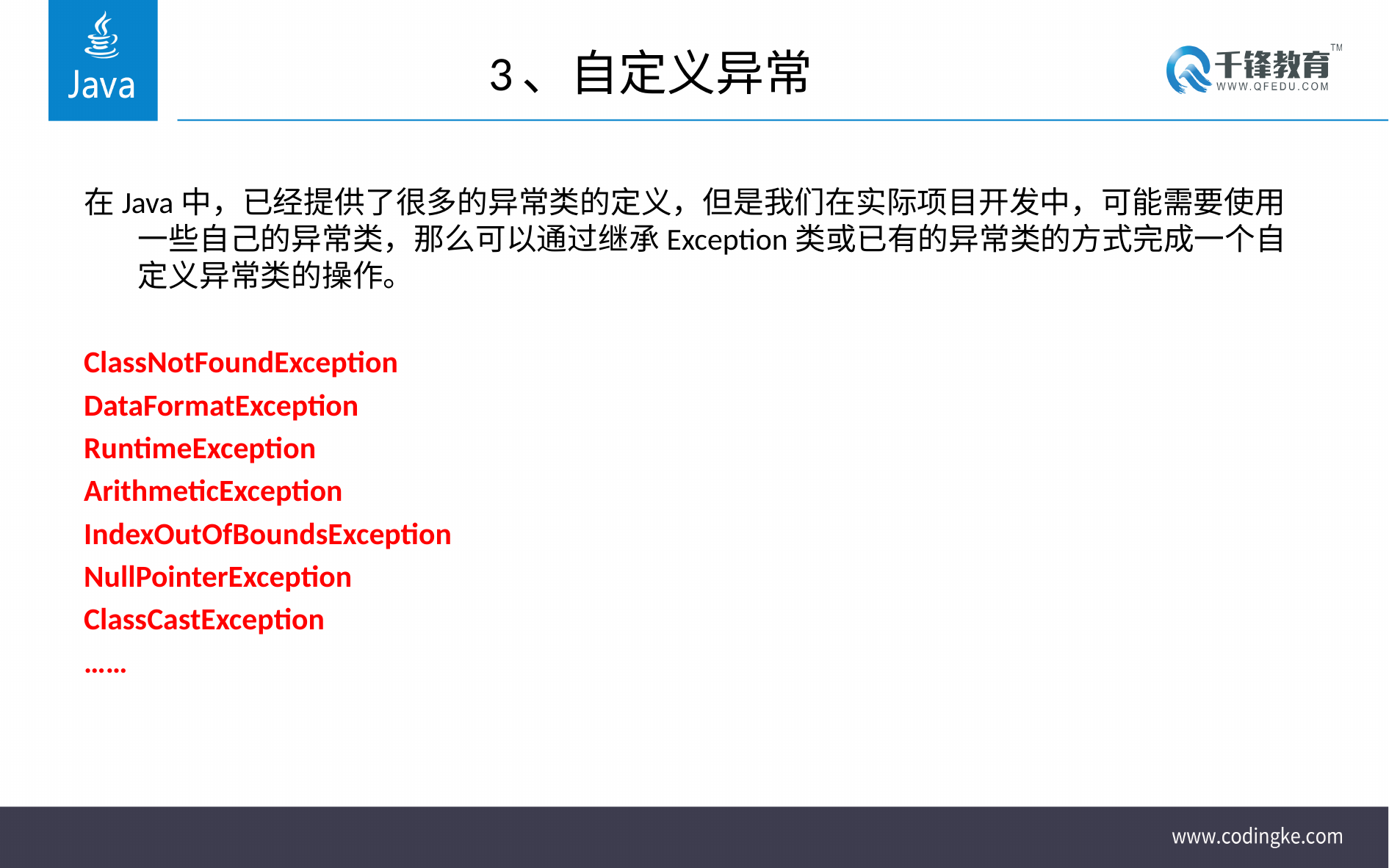

# 3、自定义异常
在Java中，已经提供了很多的异常类的定义，但是我们在实际项目开发中，可能需要使用一些自己的异常类，那么可以通过继承Exception类或已有的异常类的方式完成一个自定义异常类的操作。

ClassNotFoundException
DataFormatException
RuntimeException
ArithmeticException
IndexOutOfBoundsException
NullPointerException
ClassCastException
……